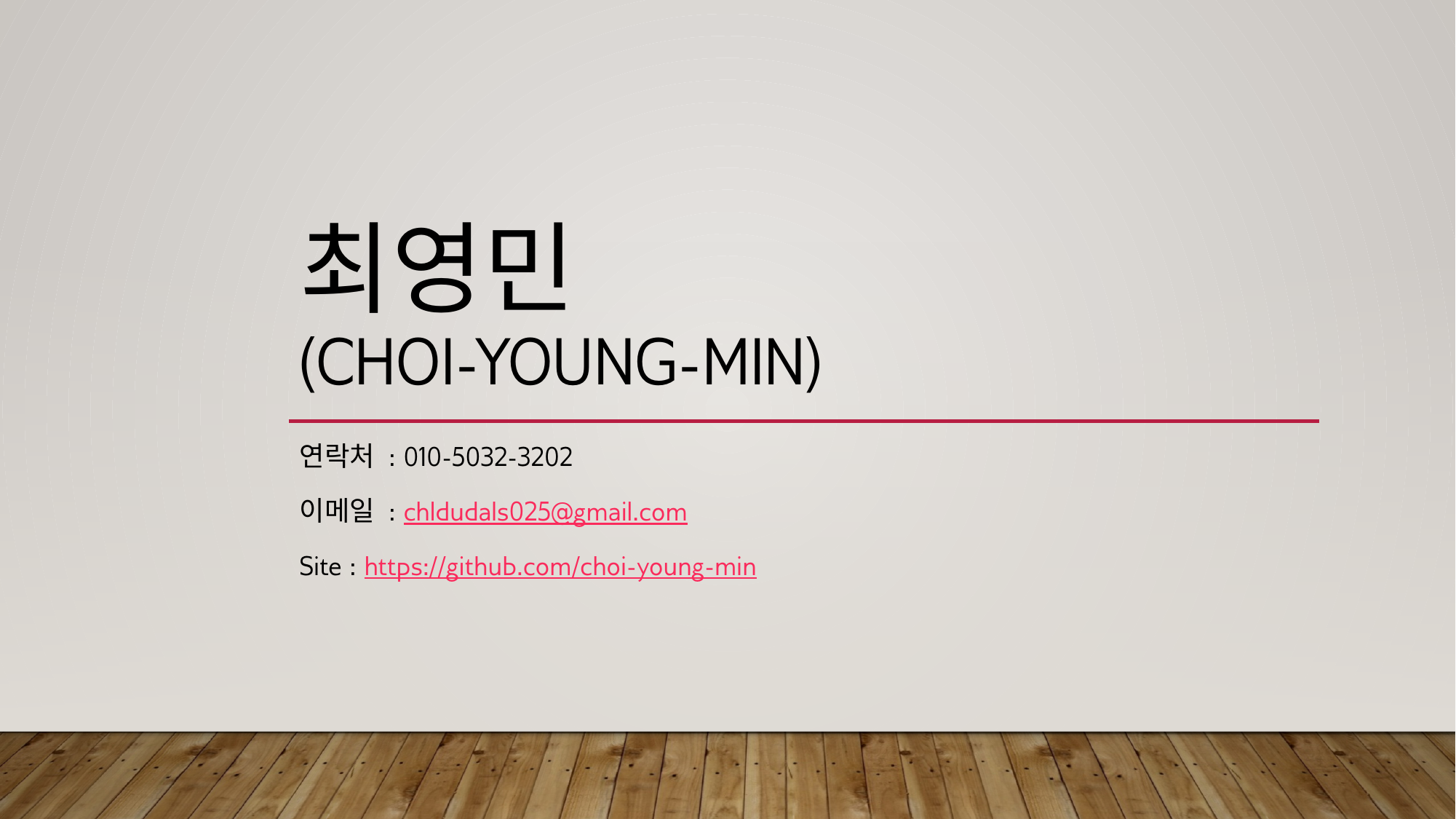

# 최영민 (choi-young-min)
연락처 : 010-5032-3202
이메일 : chldudals025@gmail.com
Site : https://github.com/choi-young-min